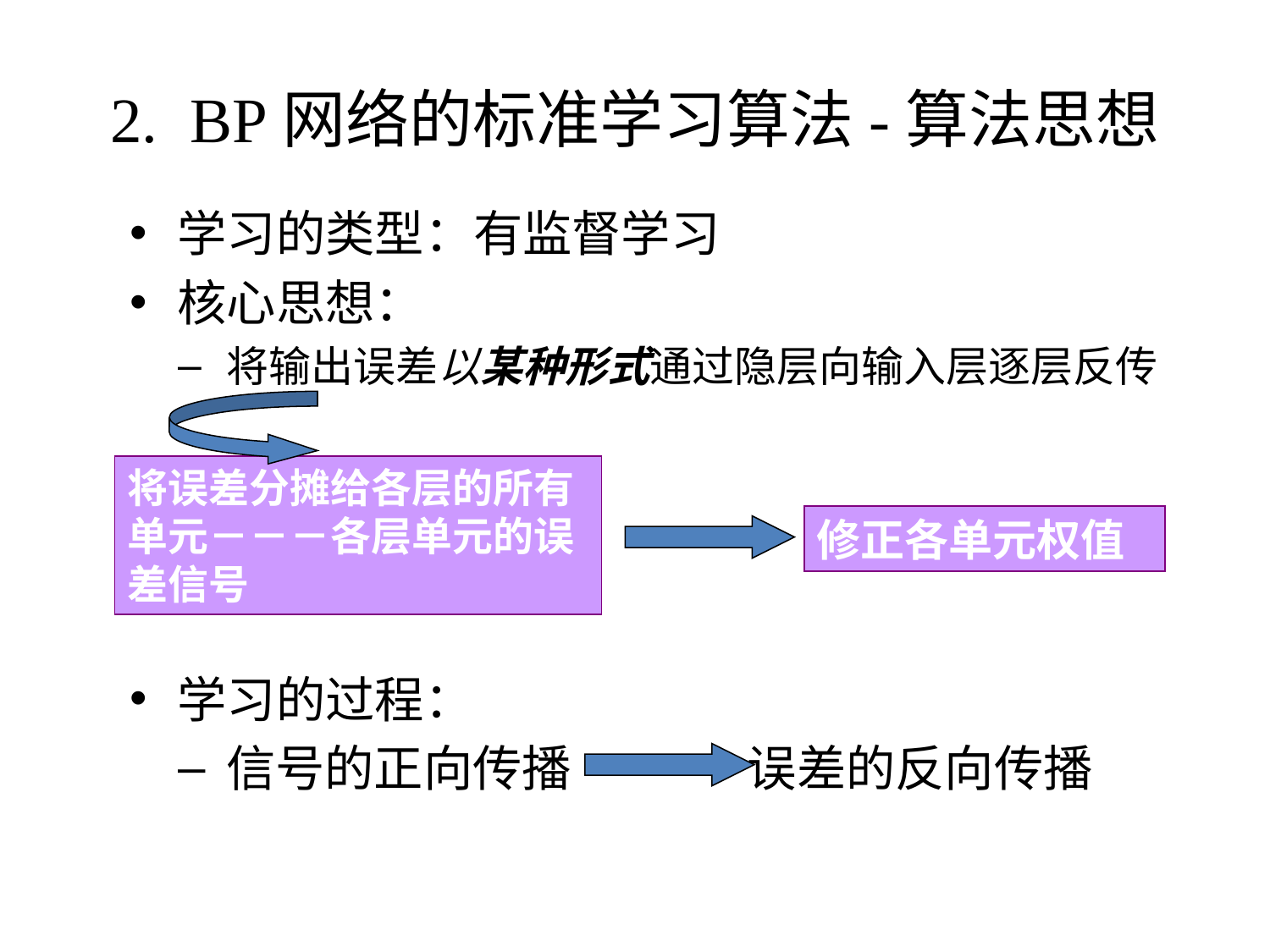

# 2.  BP网络的标准学习算法-算法思想
学习的类型：有监督学习
核心思想：
将输出误差以某种形式通过隐层向输入层逐层反传

学习的过程：
信号的正向传播                误差的反向传播

将误差分摊给各层的所有单元－－－各层单元的误差信号
修正各单元权值